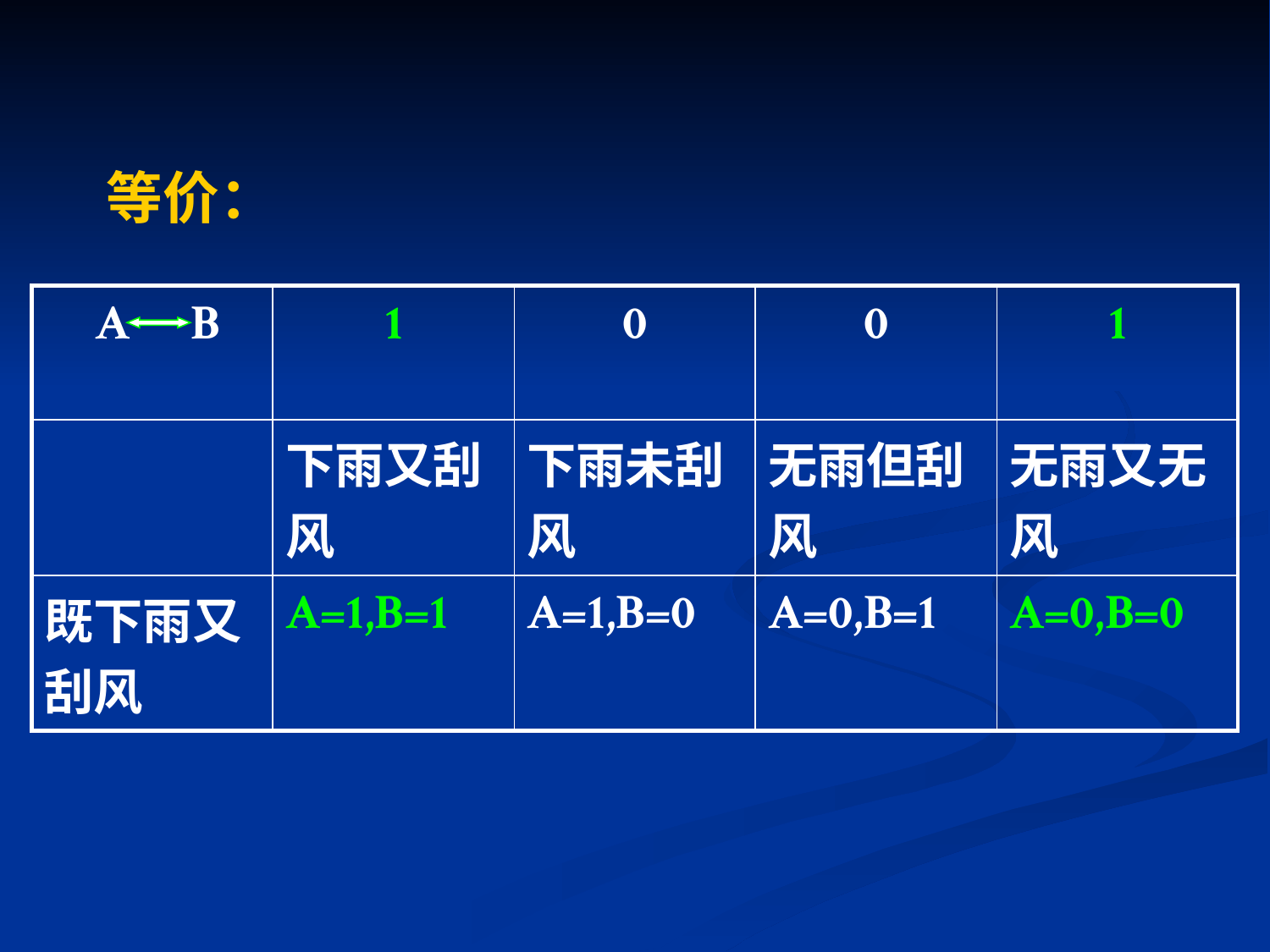

等价：
| A B | 1 | 0 | 0 | 1 |
| --- | --- | --- | --- | --- |
|  | 下雨又刮风 | 下雨未刮风 | 无雨但刮风 | 无雨又无风 |
| 既下雨又刮风 | A=1,B=1 | A=1,B=0 | A=0,B=1 | A=0,B=0 |